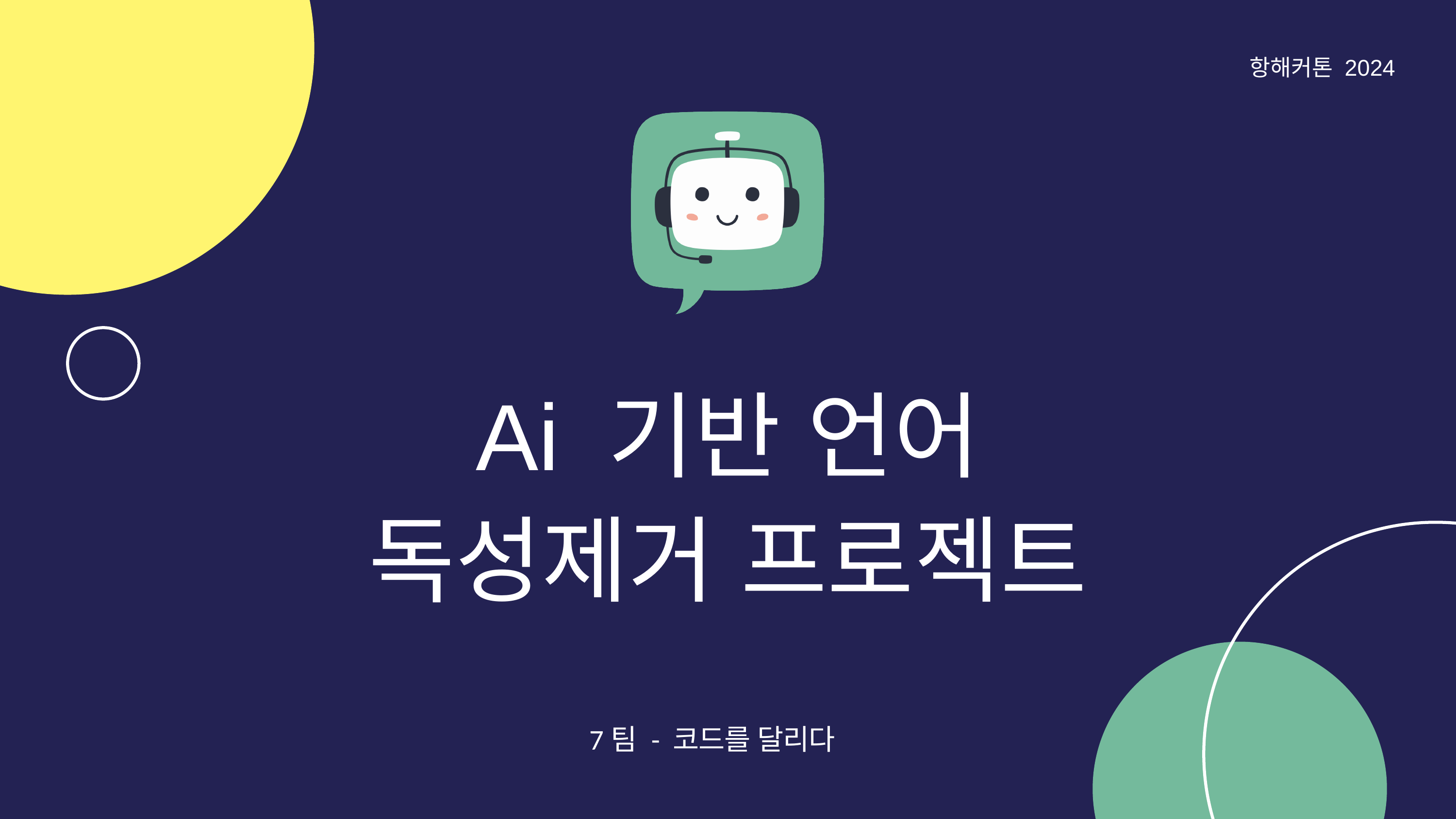

항해커톤 2024

Ai 기반 언어 독성제거 프로젝트

7팀 - 코드를 달리다